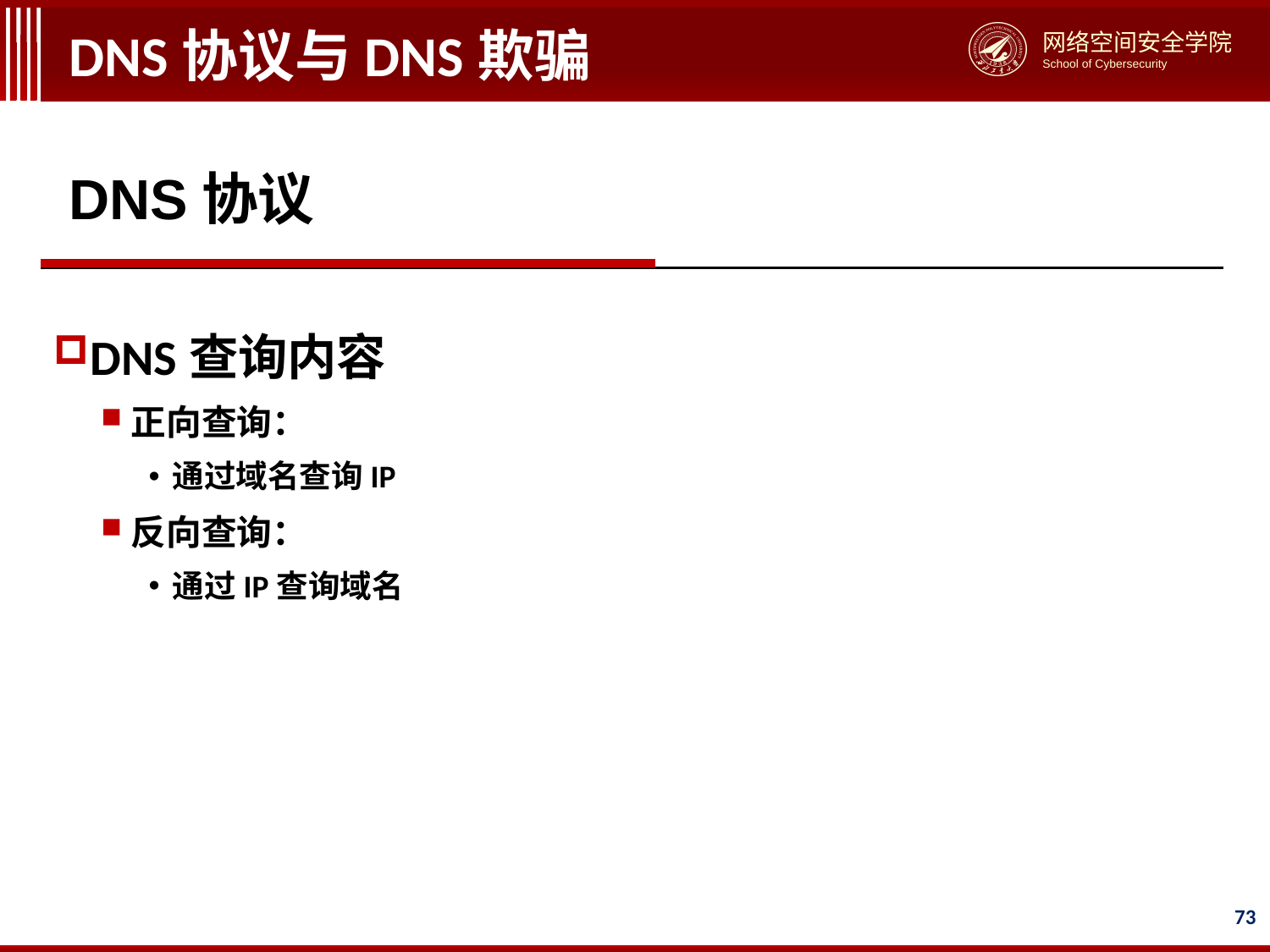

# DNS协议与DNS欺骗
DNS协议
DNS查询内容
正向查询：
通过域名查询IP
反向查询：
通过IP查询域名